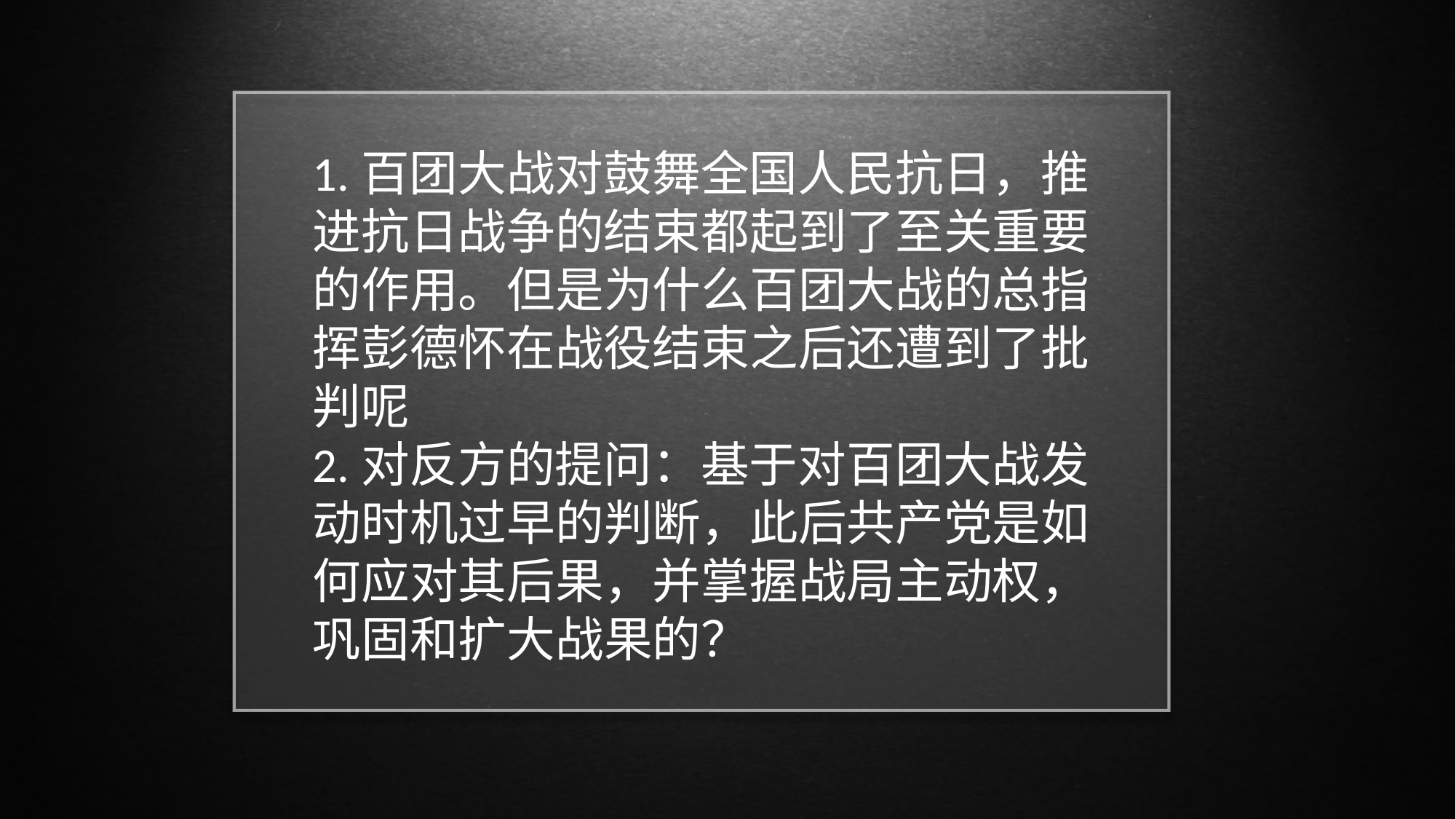

1.百团大战对鼓舞全国人民抗日，推进抗日战争的结束都起到了至关重要的作用。但是为什么百团大战的总指挥彭德怀在战役结束之后还遭到了批判呢
2.对反方的提问：基于对百团大战发动时机过早的判断，此后共产党是如何应对其后果，并掌握战局主动权，巩固和扩大战果的？